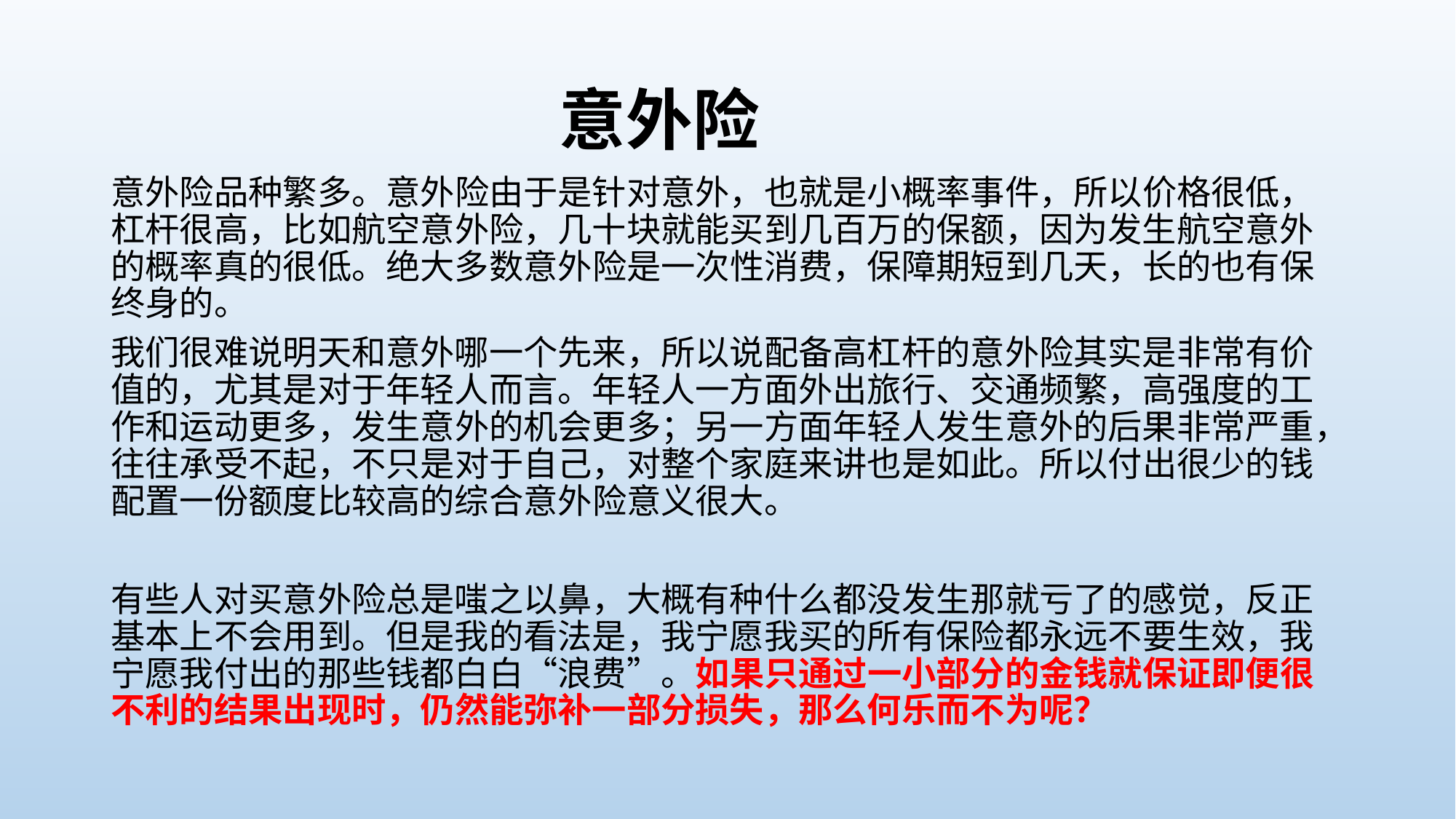

# 意外险
意外险品种繁多。意外险由于是针对意外，也就是小概率事件，所以价格很低，杠杆很高，比如航空意外险，几十块就能买到几百万的保额，因为发生航空意外的概率真的很低。绝大多数意外险是一次性消费，保障期短到几天，长的也有保终身的。
我们很难说明天和意外哪一个先来，所以说配备高杠杆的意外险其实是非常有价值的，尤其是对于年轻人而言。年轻人一方面外出旅行、交通频繁，高强度的工作和运动更多，发生意外的机会更多；另一方面年轻人发生意外的后果非常严重，往往承受不起，不只是对于自己，对整个家庭来讲也是如此。所以付出很少的钱配置一份额度比较高的综合意外险意义很大。

有些人对买意外险总是嗤之以鼻，大概有种什么都没发生那就亏了的感觉，反正基本上不会用到。但是我的看法是，我宁愿我买的所有保险都永远不要生效，我宁愿我付出的那些钱都白白“浪费”。如果只通过一小部分的金钱就保证即便很不利的结果出现时，仍然能弥补一部分损失，那么何乐而不为呢？